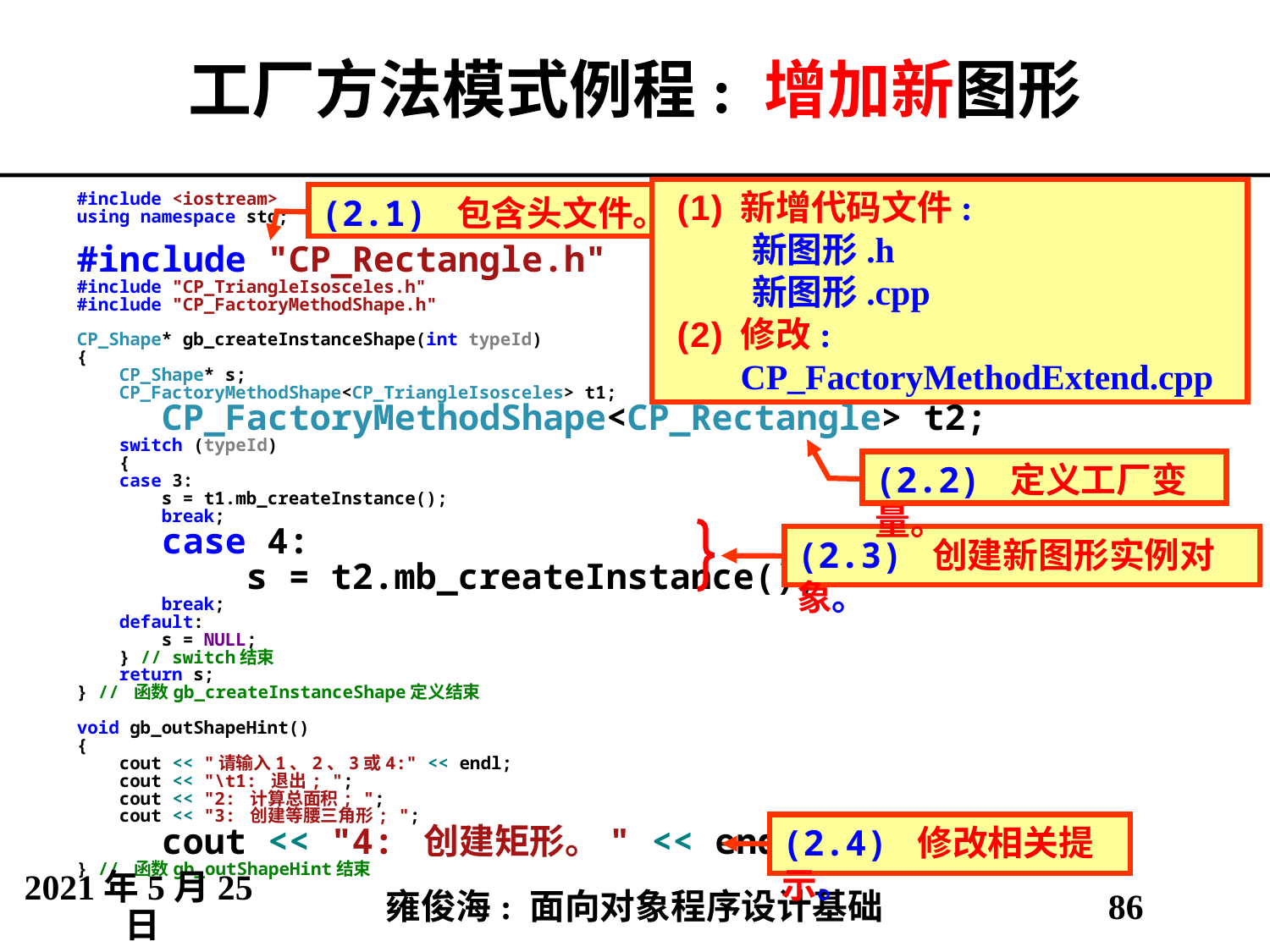

# 工厂方法模式例程: 增加新图形

新增代码文件:
新图形.h
新图形.cpp
修改: CP_FactoryMethodExtend.cpp
(2.1) 包含头文件。
#include <iostream>
using namespace std;

#include "CP_Rectangle.h"
#include "CP_TriangleIsosceles.h"
#include "CP_FactoryMethodShape.h"

CP_Shape* gb_createInstanceShape(int typeId)
{
    CP_Shape* s;
    CP_FactoryMethodShape<CP_TriangleIsosceles> t1;
    CP_FactoryMethodShape<CP_Rectangle> t2;
    switch (typeId)
    {
    case 3:
        s = t1.mb_createInstance();
        break;
    case 4:
        s = t2.mb_createInstance();
        break;
    default:
        s = NULL;
    } // switch结束
    return s;
} // 函数gb_createInstanceShape定义结束

void gb_outShapeHint()
{
    cout << "请输入1、2、3或4:" << endl;
    cout << "\t1: 退出; ";
    cout << "2: 计算总面积; ";
    cout << "3: 创建等腰三角形; ";
    cout << "4: 创建矩形。" << endl;
} // 函数gb_outShapeHint结束
(2.2) 定义工厂变量。

(2.3) 创建新图形实例对象。
(2.4) 修改相关提示。
2021年5月25日
雍俊海: 面向对象程序设计基础
86